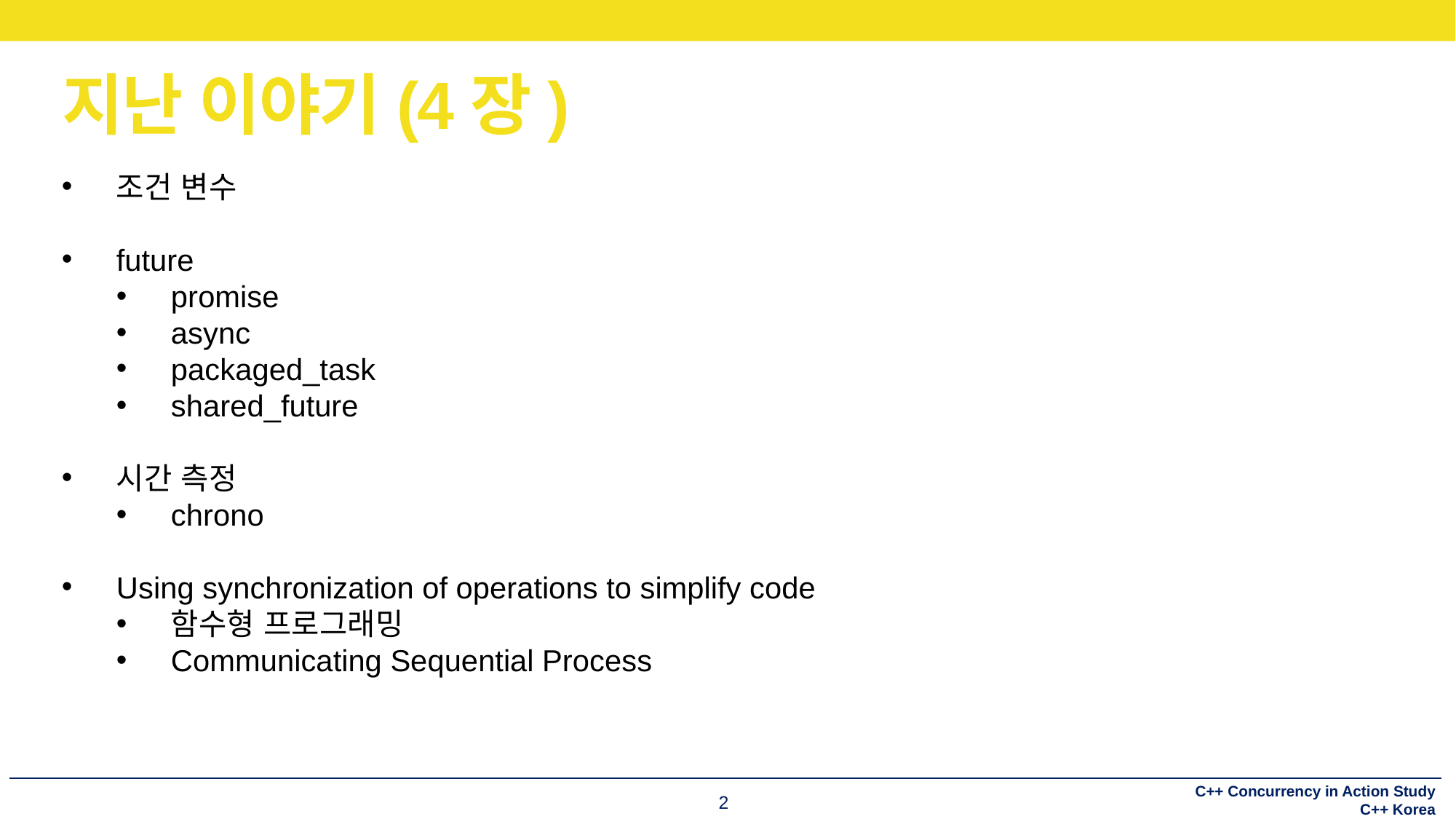

# 지난 이야기(4장)
조건 변수

future
promise
async
packaged_task
shared_future

시간 측정
chrono

Using synchronization of operations to simplify code
함수형 프로그래밍
Communicating Sequential Process
2